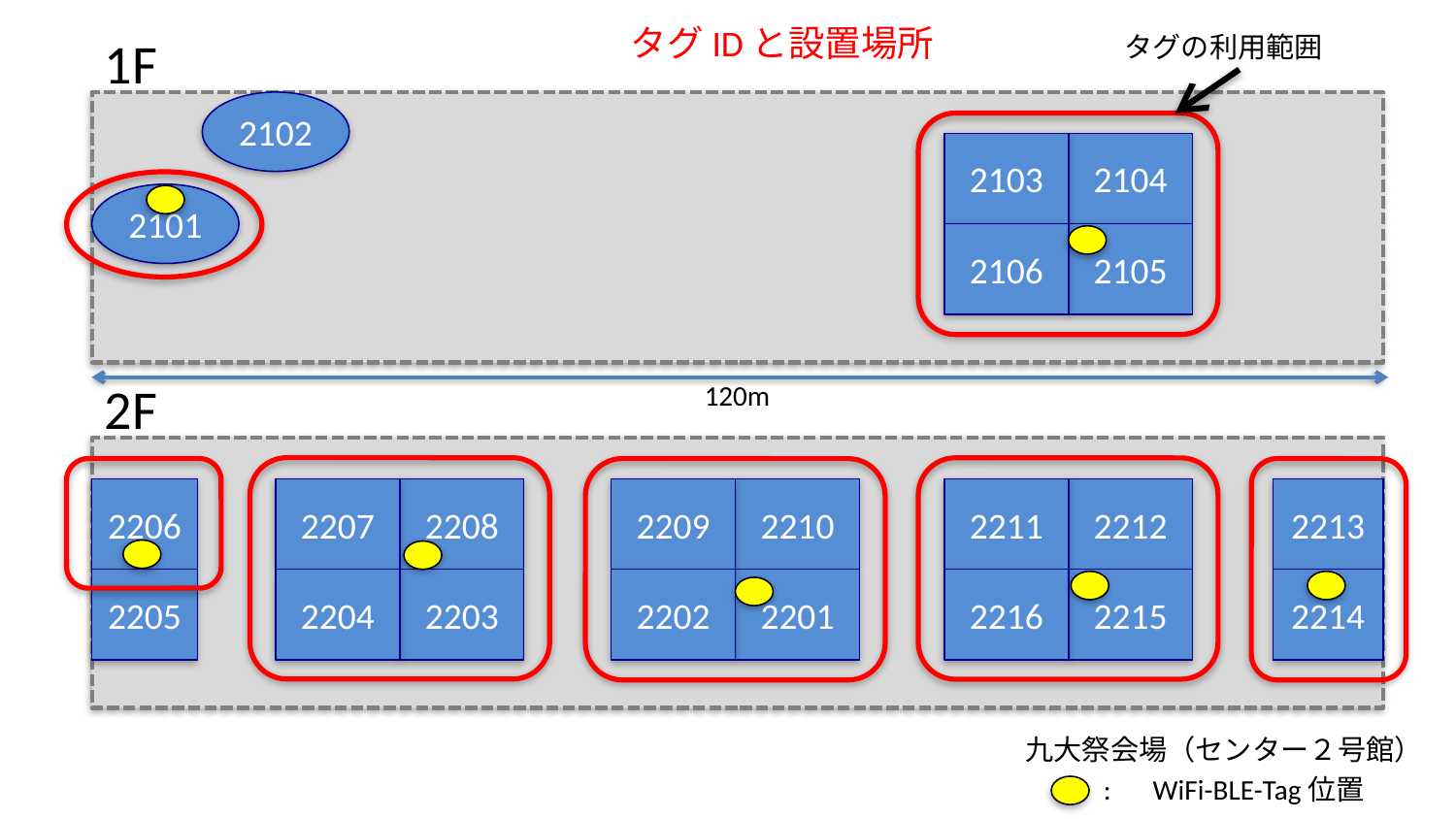

タグIDと設置場所
1F
タグの利用範囲
2102

2103
2104

2101

2106
2105

2F
120m

2206
2207
2208
2209
2210
2211
2212
2213

2205
2204
2203
2202
2201
2216
2215
2214

九大祭会場（センター２号館）
:　WiFi-BLE-Tag位置